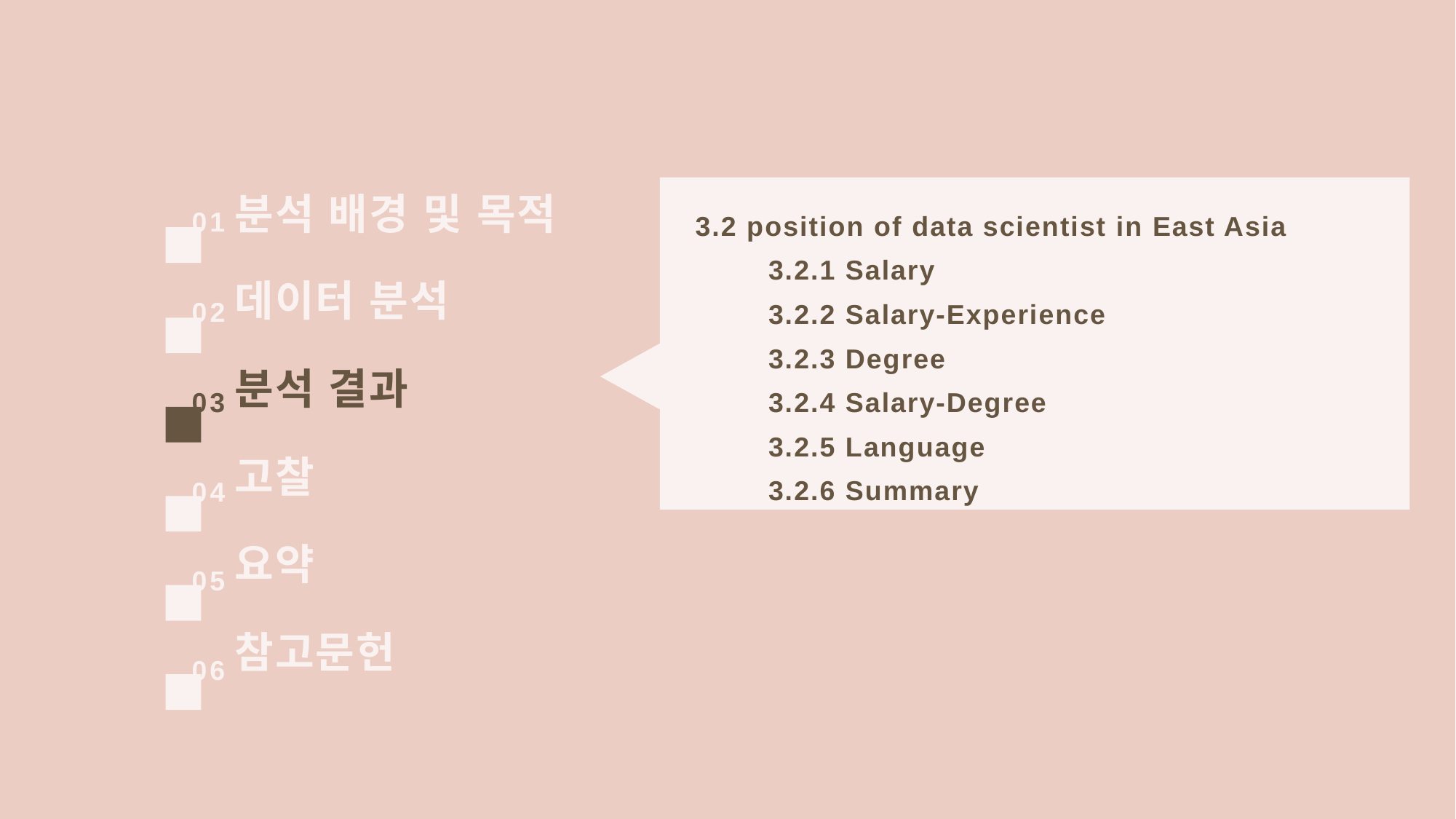

3.2 position of data scientist in East Asia
        3.2.1 Salary
        3.2.2 Salary-Experience
        3.2.3 Degree
        3.2.4 Salary-Degree
        3.2.5 Language
        3.2.6 Summary

분석 배경 및 목적
01

데이터 분석
02

분석 결과
03

고찰
04

요약
05

참고문헌
06